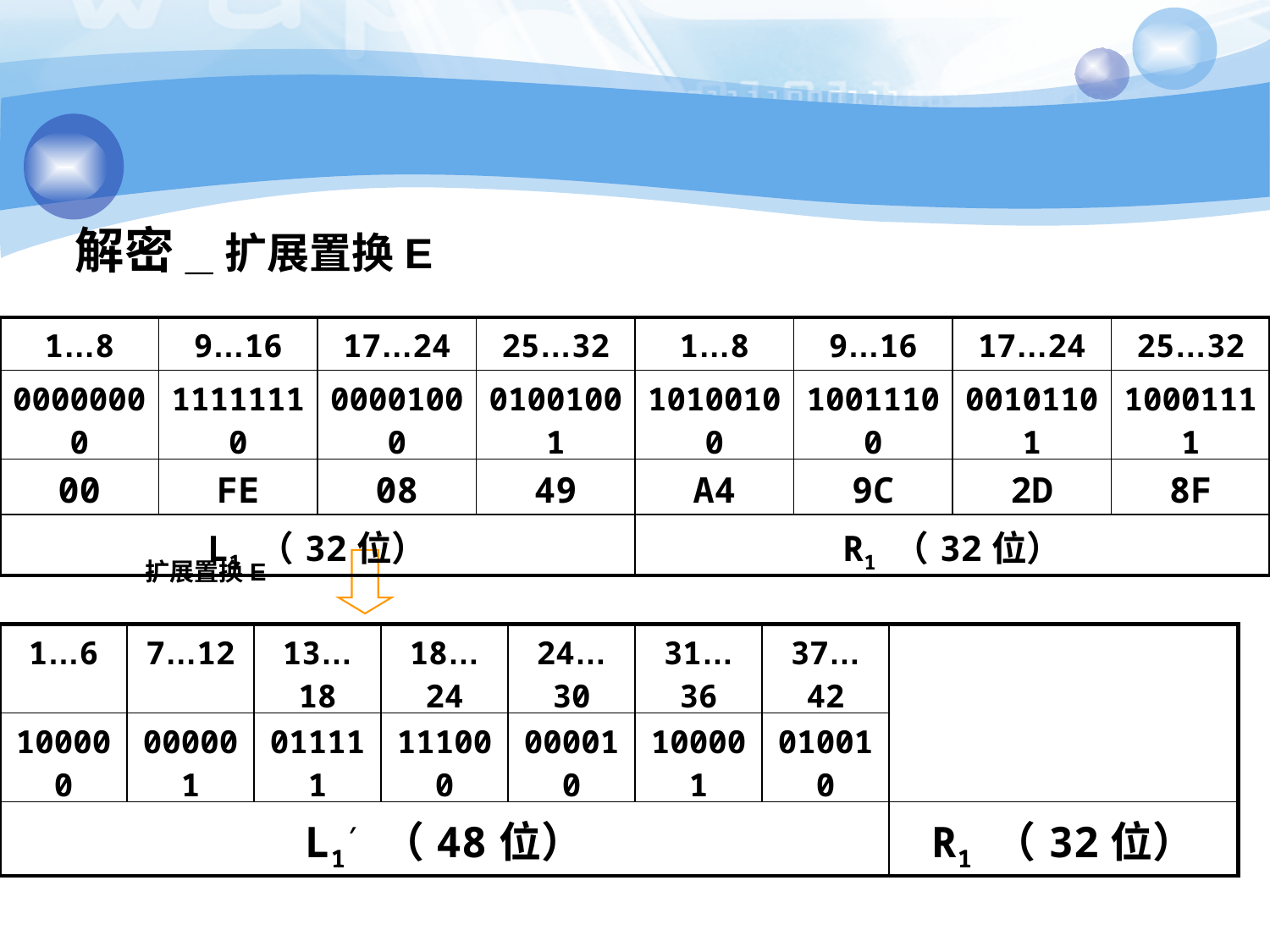

# 解密_扩展置换E
| 1…8 | 9…16 | 17…24 | 25…32 | 1…8 | 9…16 | 17…24 | 25…32 |
| --- | --- | --- | --- | --- | --- | --- | --- |
| 00000000 | 11111110 | 00001000 | 01001001 | 10100100 | 10011100 | 00101101 | 10001111 |
| 00 | FE | 08 | 49 | A4 | 9C | 2D | 8F |
| L1 （32位） |  |  |  | R1 （32位） |  |  |  |
扩展置换E

| 1…6 | 7…12 | 13…18 | 18…24 | 24…30 | 31…36 | 37…42 |  |
| --- | --- | --- | --- | --- | --- | --- | --- |
| 100000 | 000001 | 011111 | 111000 | 000010 | 100001 | 010010 |  |
| L1′ （48位） |  |  |  |  |  |  | R1 （32位） |